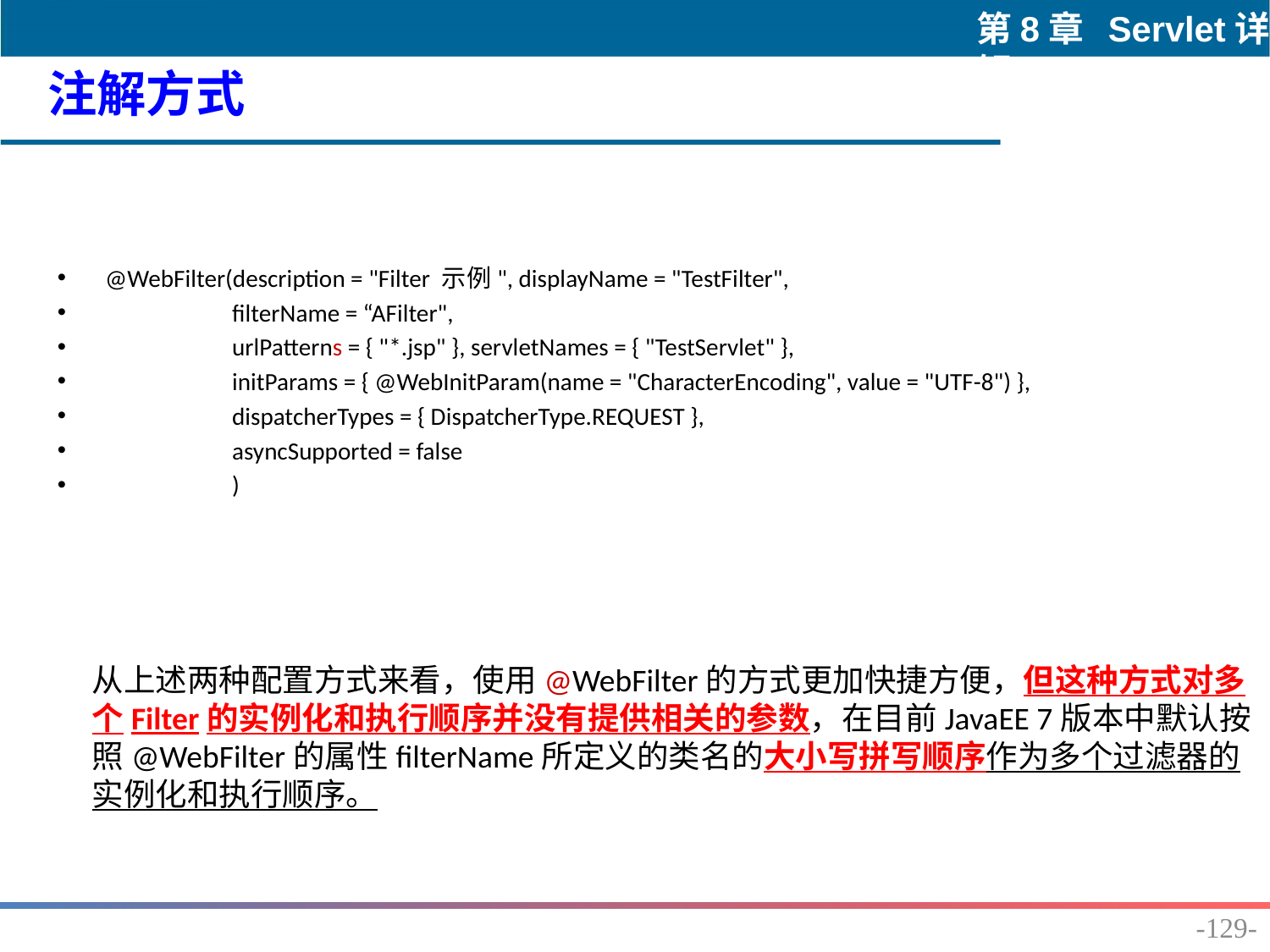

注解方式
@WebFilter(description = "Filter 示例", displayName = "TestFilter",
	filterName = “AFilter",
	urlPatterns = { "*.jsp" }, servletNames = { "TestServlet" },
	initParams = { @WebInitParam(name = "CharacterEncoding", value = "UTF-8") },
	dispatcherTypes = { DispatcherType.REQUEST },
	asyncSupported = false
	)
从上述两种配置方式来看，使用@WebFilter的方式更加快捷方便，但这种方式对多个Filter的实例化和执行顺序并没有提供相关的参数，在目前JavaEE 7版本中默认按照@WebFilter的属性filterName所定义的类名的大小写拼写顺序作为多个过滤器的实例化和执行顺序。
-129-